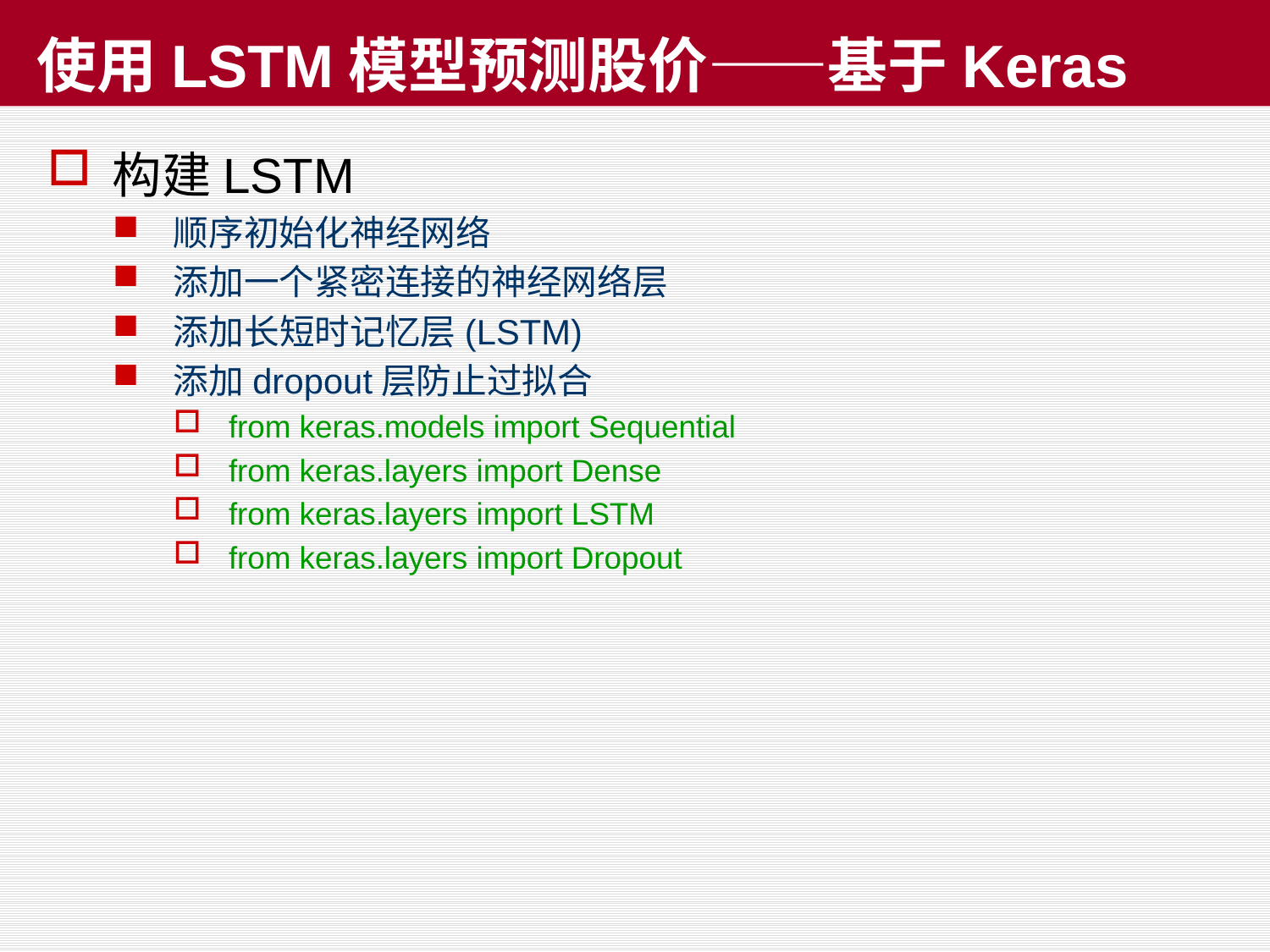

# 使用LSTM模型预测股价——基于Keras
构建LSTM
顺序初始化神经网络
添加一个紧密连接的神经网络层
添加长短时记忆层(LSTM)
添加dropout层防止过拟合
from keras.models import Sequential
from keras.layers import Dense
from keras.layers import LSTM
from keras.layers import Dropout